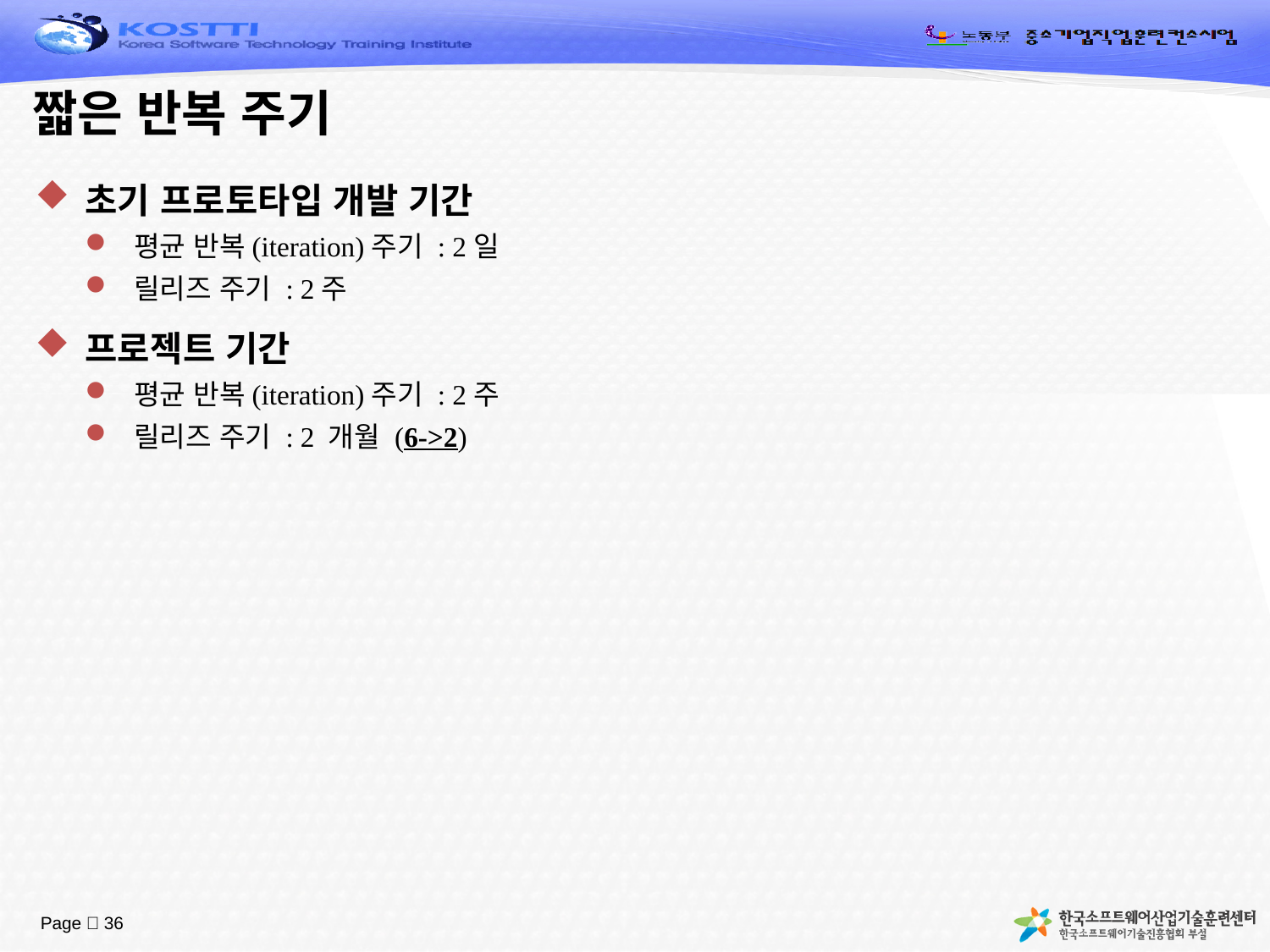

# 짧은 반복 주기
초기 프로토타입 개발 기간
평균 반복(iteration)주기 : 2일
릴리즈 주기 : 2주
프로젝트 기간
평균 반복(iteration)주기 : 2주
릴리즈 주기 : 2 개월 (6->2)